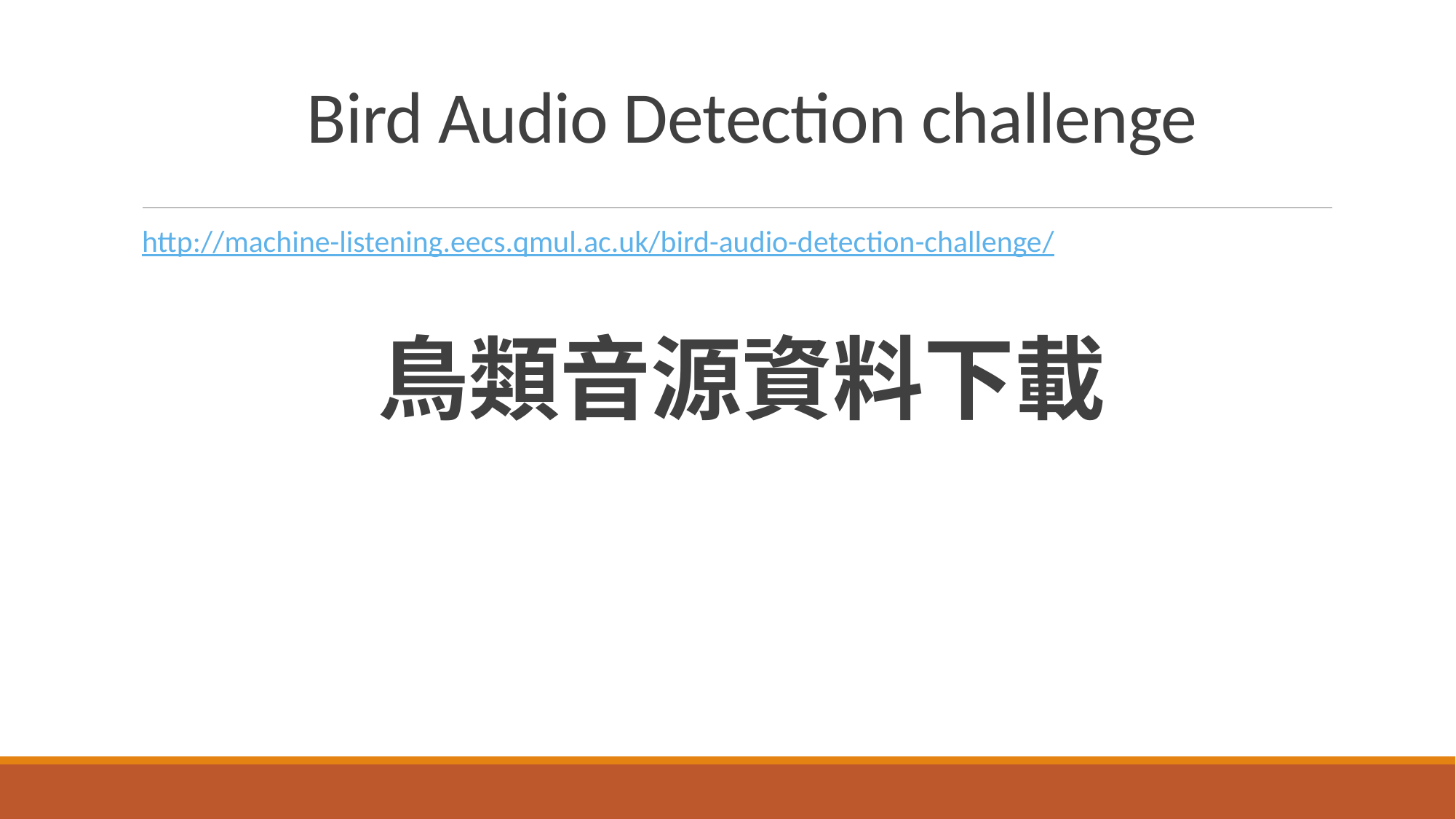

# Bird Audio Detection challenge
http://machine-listening.eecs.qmul.ac.uk/bird-audio-detection-challenge/

鳥類音源資料下載